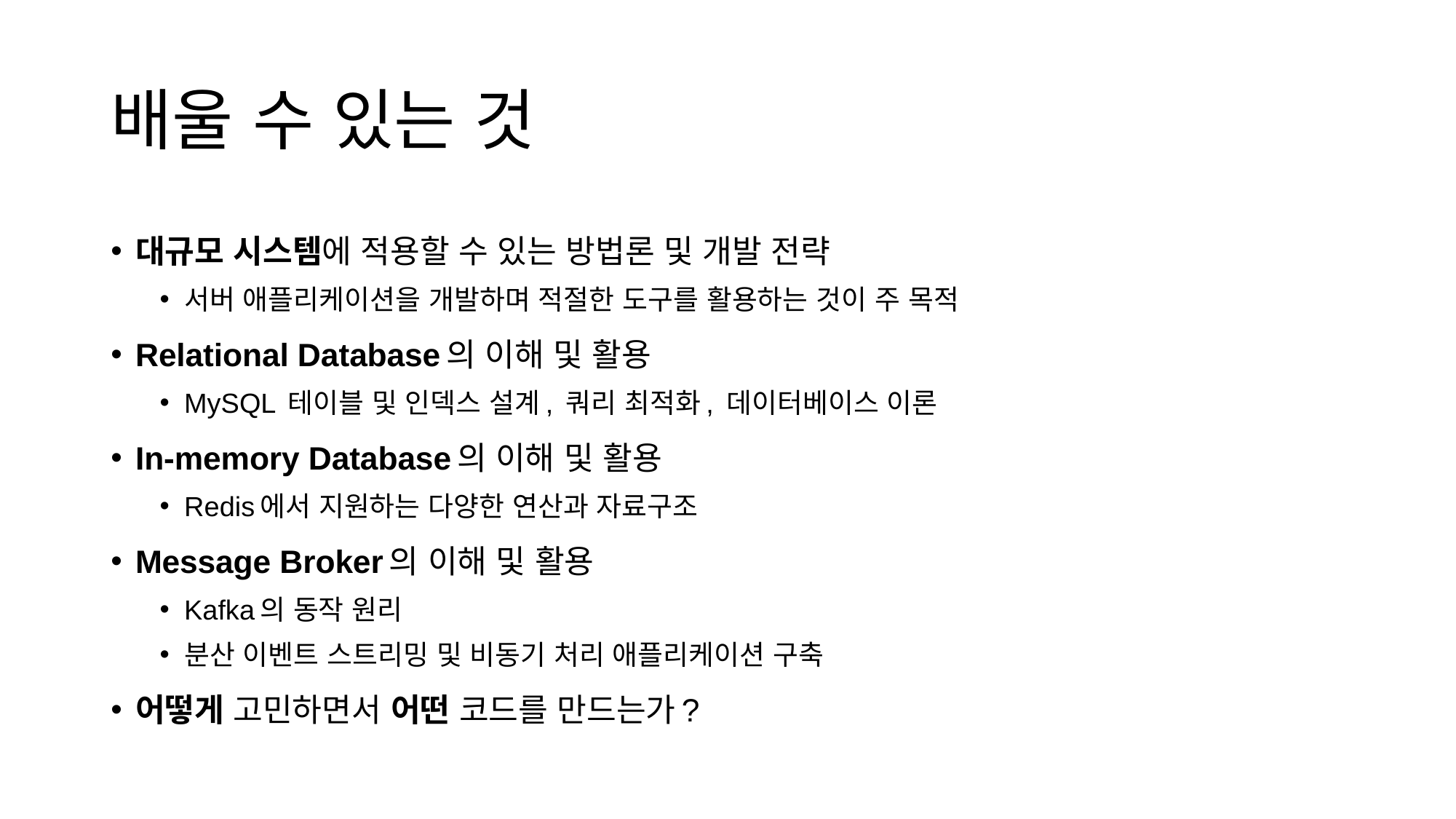

# 배울 수 있는 것
대규모 시스템에 적용할 수 있는 방법론 및 개발 전략
서버 애플리케이션을 개발하며 적절한 도구를 활용하는 것이 주 목적
Relational Database의 이해 및 활용
MySQL 테이블 및 인덱스 설계, 쿼리 최적화, 데이터베이스 이론
In-memory Database의 이해 및 활용
Redis에서 지원하는 다양한 연산과 자료구조
Message Broker의 이해 및 활용
Kafka의 동작 원리
분산 이벤트 스트리밍 및 비동기 처리 애플리케이션 구축
어떻게 고민하면서 어떤 코드를 만드는가?